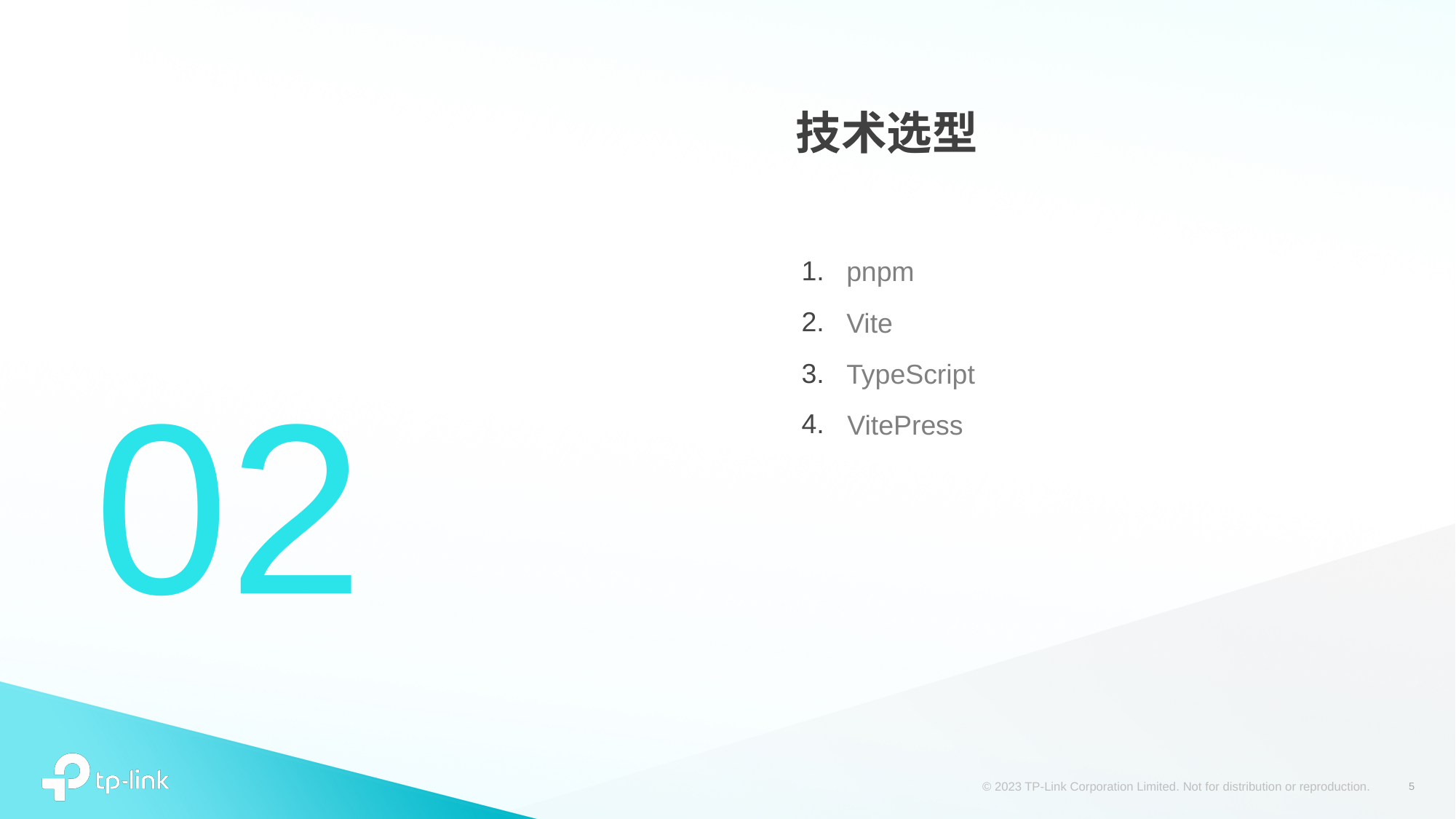

技术选型
1.
pnpm
2.
Vite
# 02
3.
TypeScript
4.
VitePress
5